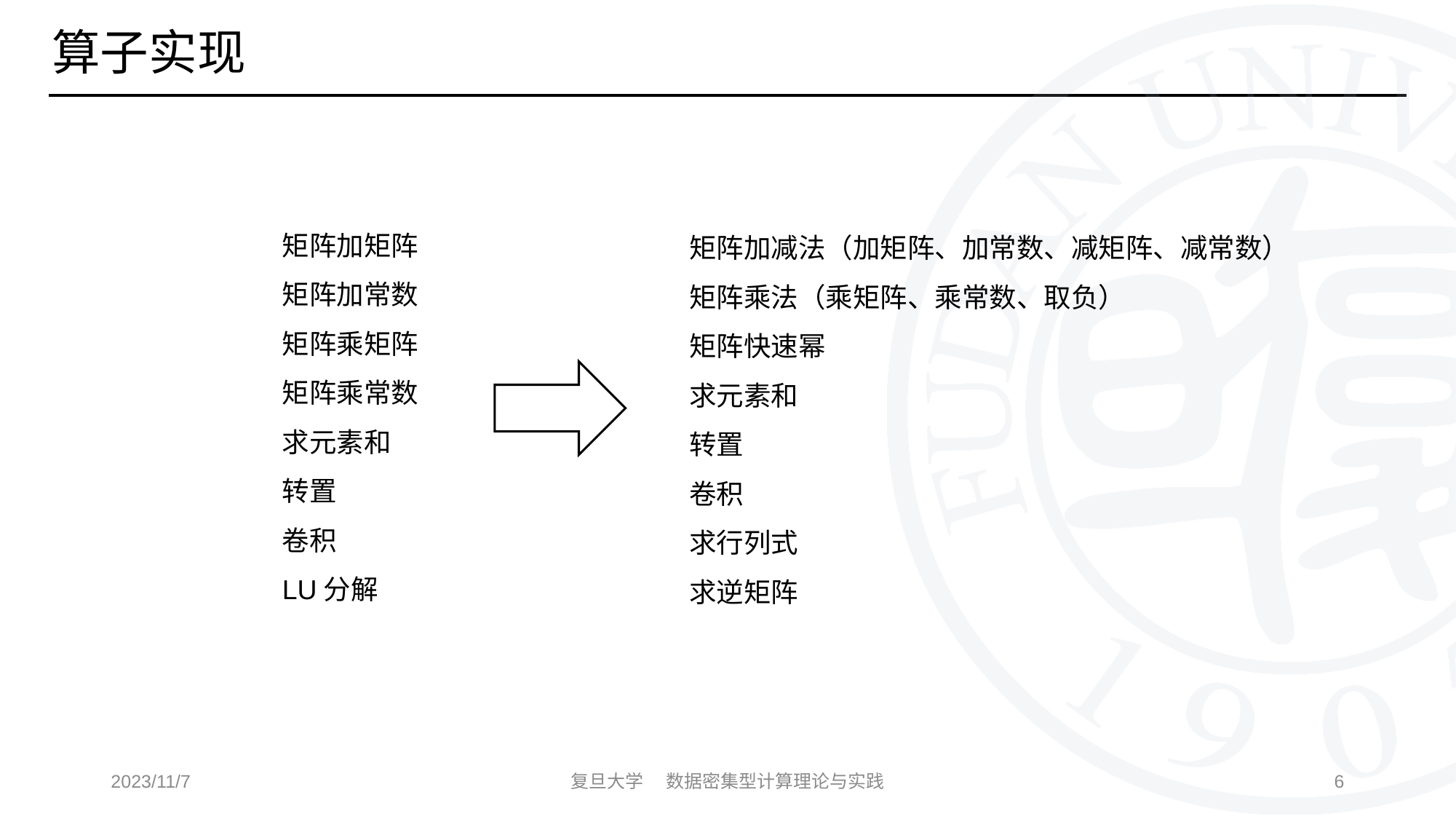

矩阵加矩阵
矩阵加常数
矩阵乘矩阵
矩阵乘常数
求元素和
转置
卷积
LU分解
矩阵加减法（加矩阵、加常数、减矩阵、减常数）
矩阵乘法（乘矩阵、乘常数、取负）
矩阵快速幂
求元素和
转置
卷积
求行列式
求逆矩阵

2023/11/7
复旦大学    数据密集型计算理论与实践
6